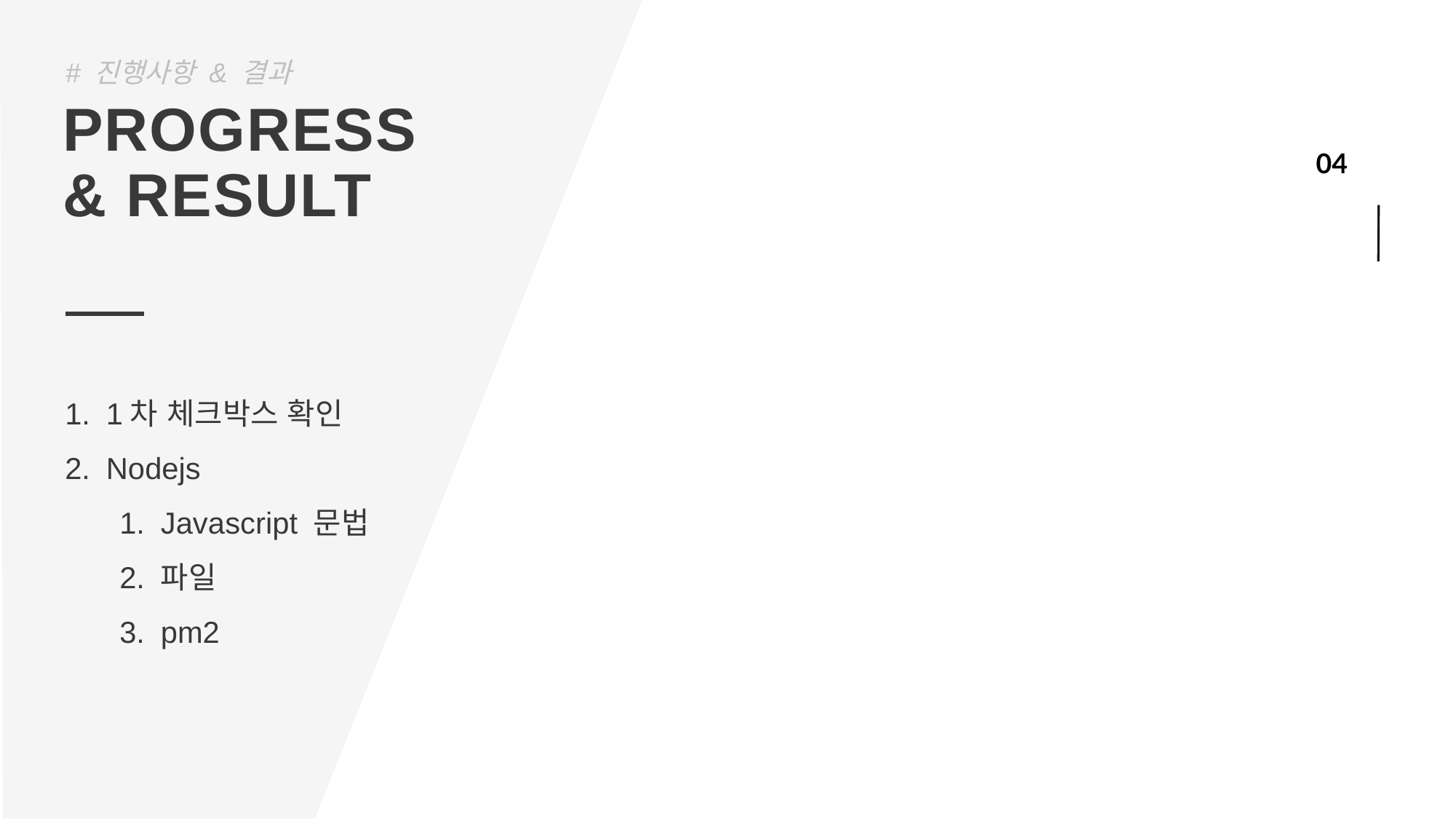

# 진행사항 & 결과
PROGRESS
& RESULT
1차 체크박스 확인
Nodejs
Javascript 문법
파일
pm2